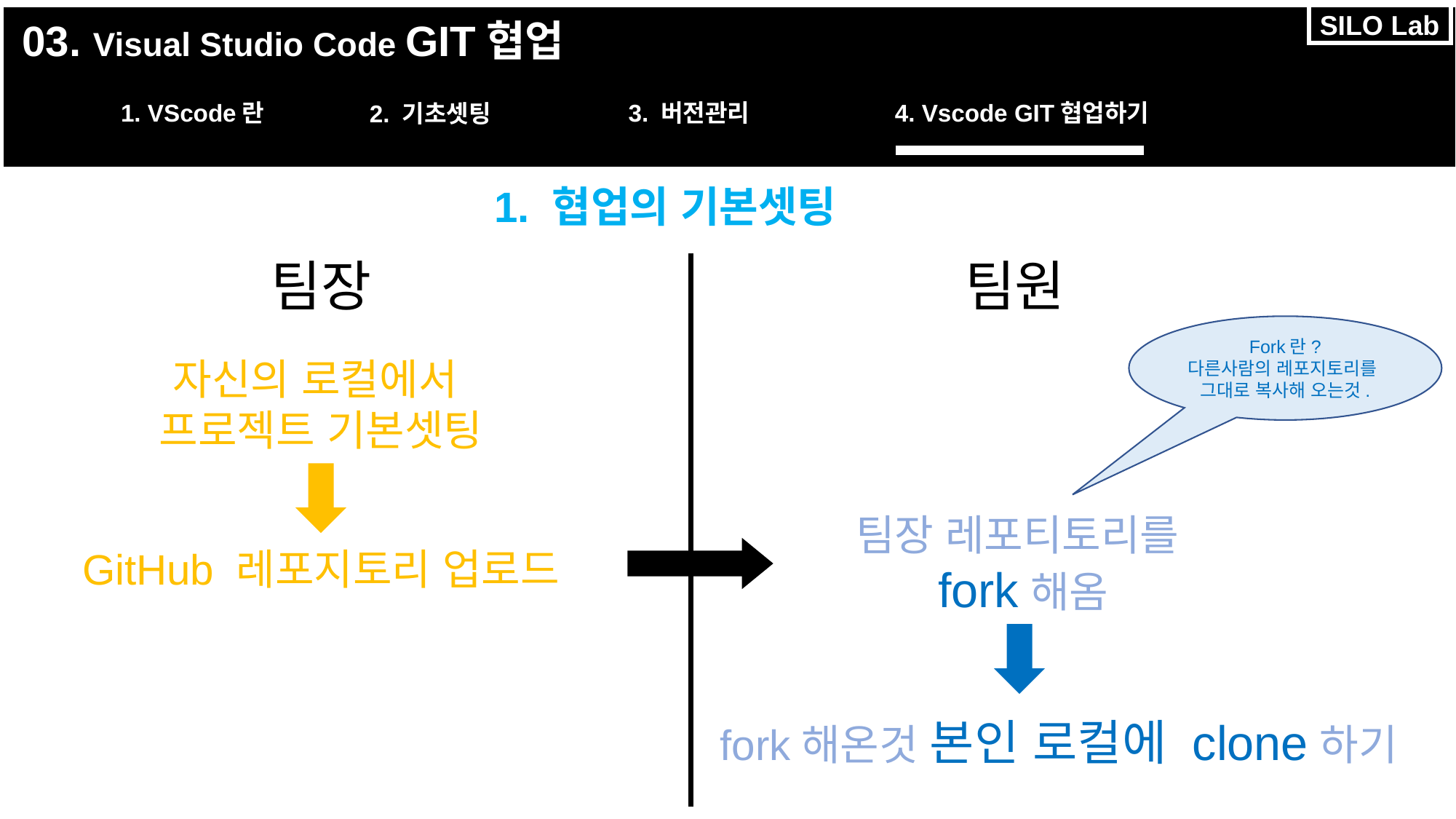

SILO Lab

03. Visual Studio Code GIT협업
1. VScode란
3. 버전관리
4. Vscode GIT협업하기
2. 기초셋팅
1. 협업의 기본셋팅
팀장
팀원
Fork란?
다른사람의 레포지토리를
그대로 복사해 오는것.
자신의 로컬에서
프로젝트 기본셋팅

팀장 레포티토리를
fork해옴
GitHub 레포지토리 업로드

fork해온것 본인 로컬에 clone하기